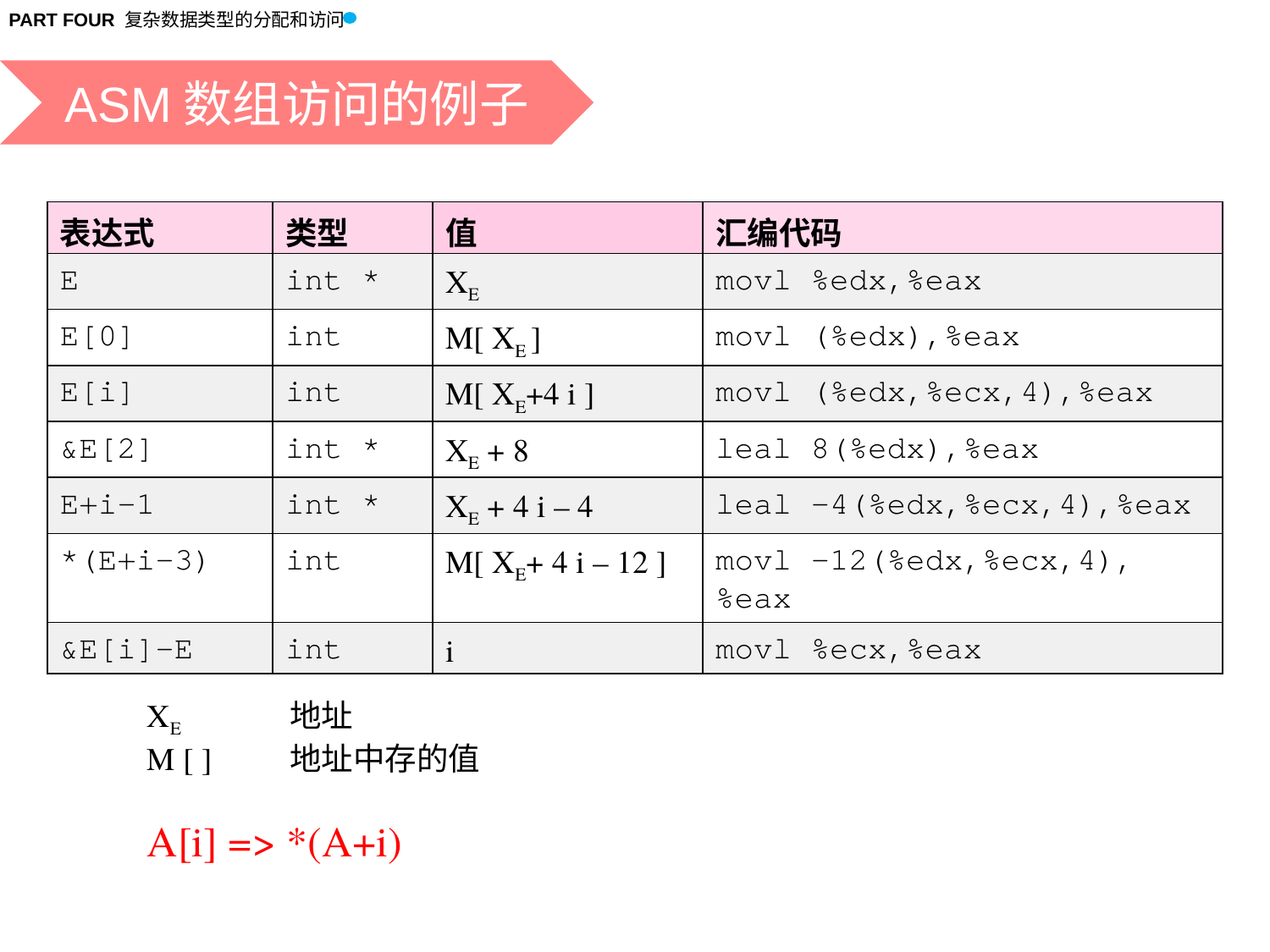

PART FOUR 复杂数据类型的分配和访问

ASM数组访问的例子
| 表达式 | 类型 | 值 | 汇编代码 |
| --- | --- | --- | --- |
| E | int \* | XE | movl %edx,%eax |
| E[0] | int | M[ XE ] | movl (%edx),%eax |
| E[i] | int | M[ XE+4 i ] | movl (%edx,%ecx,4),%eax |
| &E[2] | int \* | XE + 8 | leal 8(%edx),%eax |
| E+i-1 | int \* | XE + 4 i – 4 | leal -4(%edx,%ecx,4),%eax |
| \*(E+i-3) | int | M[ XE+ 4 i – 12 ] | movl -12(%edx,%ecx,4),%eax |
| &E[i]-E | int | i | movl %ecx,%eax |
XE 	 地址
M [ ]	 地址中存的值

A[i] => *(A+i)